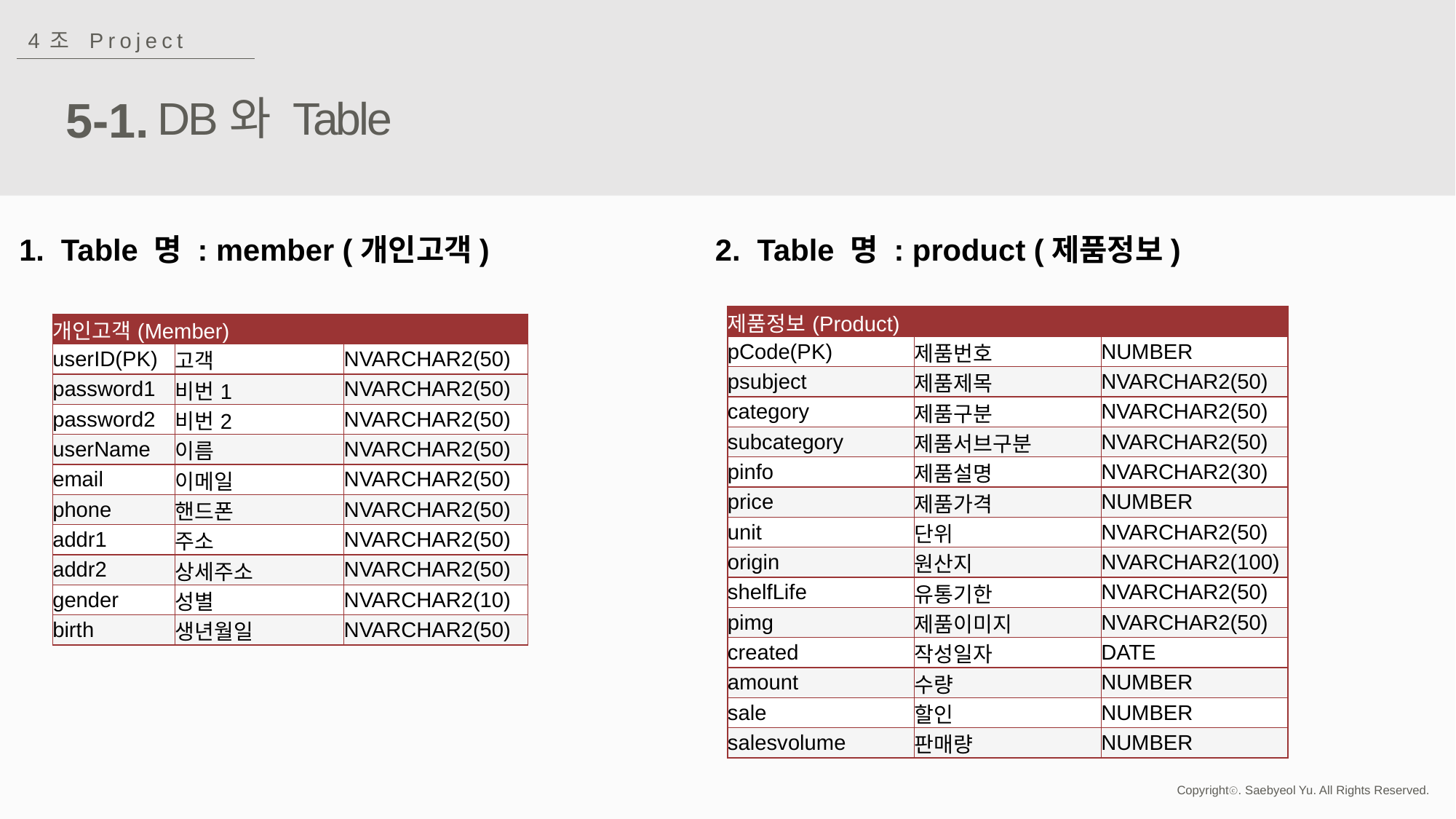

4조 Project
5-1.
DB와 Table
1.  Table 명 : member (개인고객)
2.  Table 명 : product (제품정보)
| 제품정보(Product) |  |  |
| --- | --- | --- |
| pCode(PK) | 제품번호 | NUMBER |
| psubject | 제품제목 | NVARCHAR2(50) |
| category | 제품구분 | NVARCHAR2(50) |
| subcategory | 제품서브구분 | NVARCHAR2(50) |
| pinfo | 제품설명 | NVARCHAR2(30) |
| price | 제품가격 | NUMBER |
| unit | 단위 | NVARCHAR2(50) |
| origin | 원산지 | NVARCHAR2(100) |
| shelfLife | 유통기한 | NVARCHAR2(50) |
| pimg | 제품이미지 | NVARCHAR2(50) |
| created | 작성일자 | DATE |
| amount | 수량 | NUMBER |
| sale | 할인 | NUMBER |
| salesvolume | 판매량 | NUMBER |
| 개인고객(Member) |  |  |
| --- | --- | --- |
| userID(PK) | 고객 | NVARCHAR2(50) |
| password1 | 비번1 | NVARCHAR2(50) |
| password2 | 비번2 | NVARCHAR2(50) |
| userName | 이름 | NVARCHAR2(50) |
| email | 이메일 | NVARCHAR2(50) |
| phone | 핸드폰 | NVARCHAR2(50) |
| addr1 | 주소 | NVARCHAR2(50) |
| addr2 | 상세주소 | NVARCHAR2(50) |
| gender | 성별 | NVARCHAR2(10) |
| birth | 생년월일 | NVARCHAR2(50) |